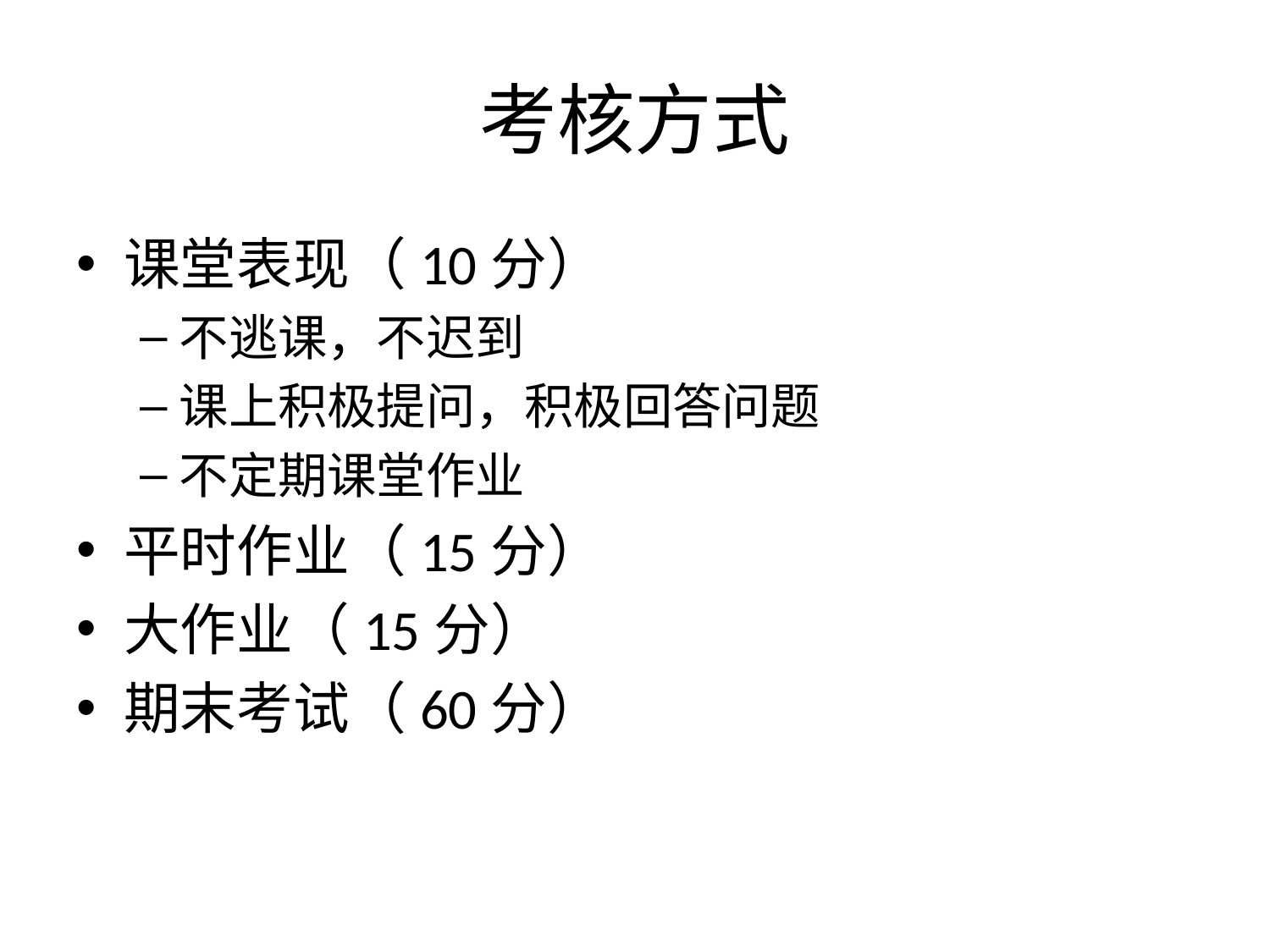

# 考核方式
课堂表现（10分）
不逃课，不迟到
课上积极提问，积极回答问题
不定期课堂作业
平时作业（15分）
大作业（15分）
期末考试（60分）